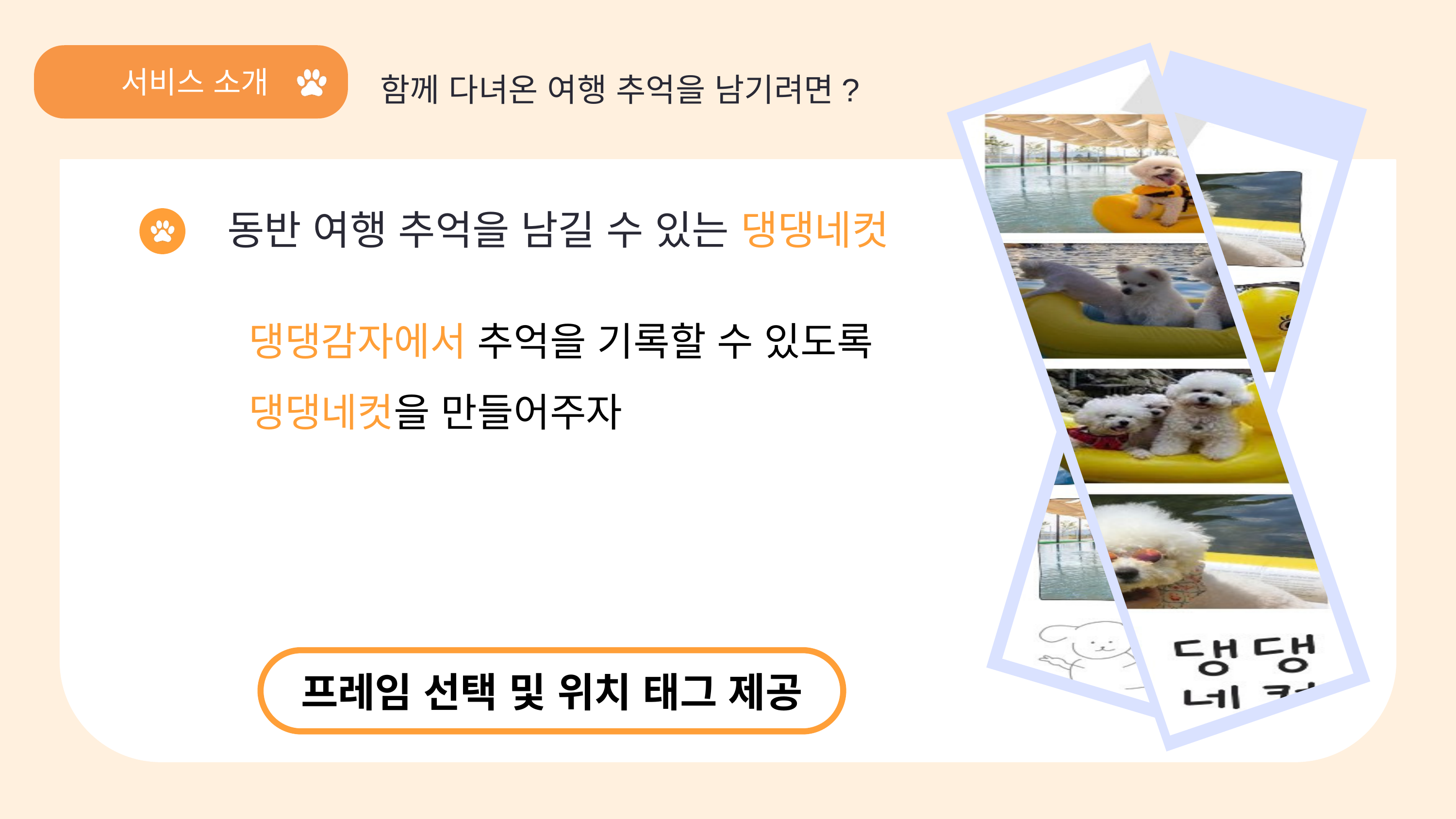

서비스 소개
팀원

함께 다녀온 여행 추억을 남기려면?

 동반 여행 추억을 남길 수 있는 댕댕네컷
댕댕감자에서 추억을 기록할 수 있도록
댕댕네컷을 만들어주자
프레임 선택 및 위치 태그 제공